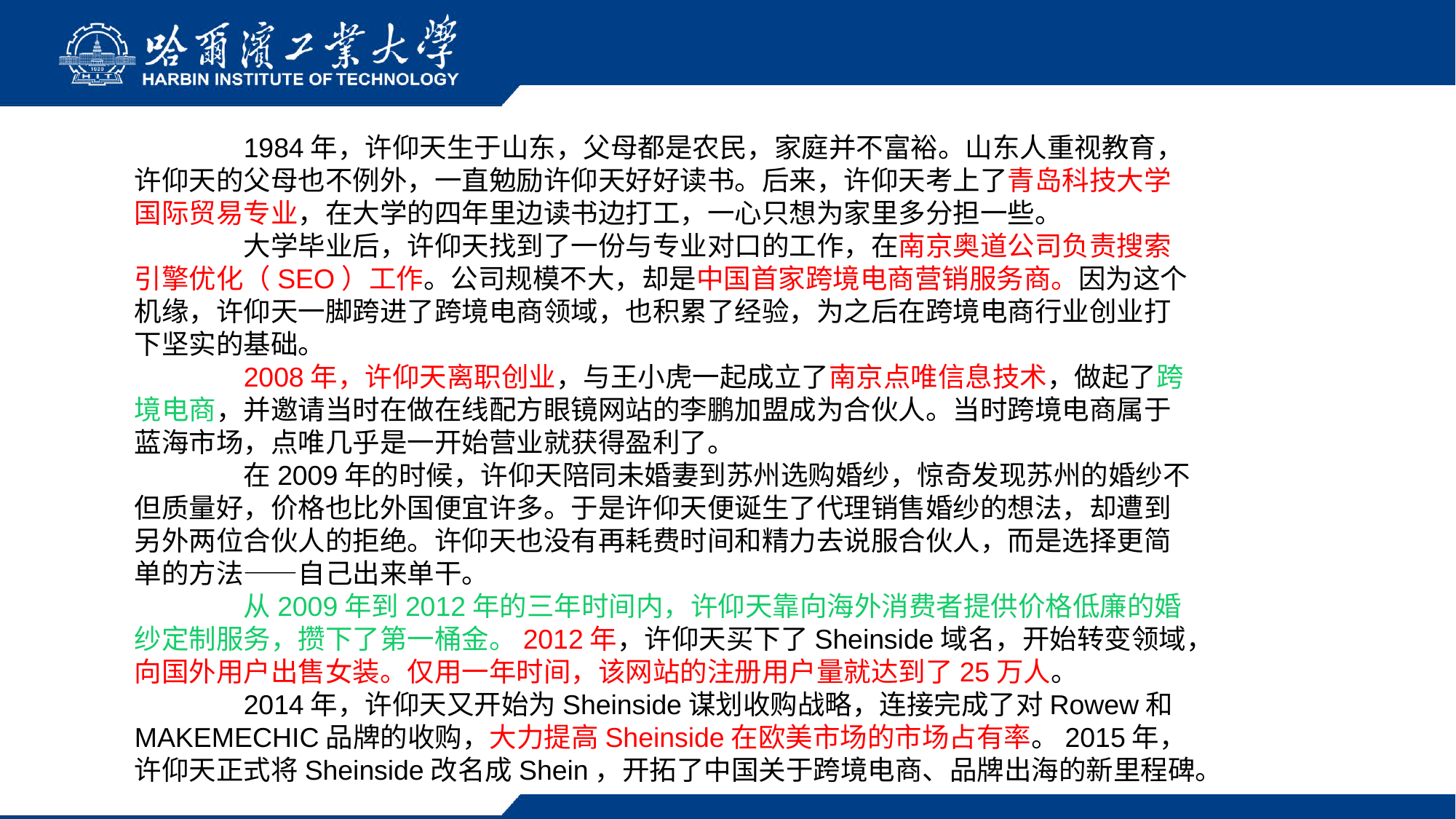

1984年，许仰天生于山东，父母都是农民，家庭并不富裕。山东人重视教育，许仰天的父母也不例外，一直勉励许仰天好好读书。后来，许仰天考上了青岛科技大学国际贸易专业，在大学的四年里边读书边打工，一心只想为家里多分担一些。
       	大学毕业后，许仰天找到了一份与专业对口的工作，在南京奥道公司负责搜索引擎优化（SEO）工作。公司规模不大，却是中国首家跨境电商营销服务商。因为这个机缘，许仰天一脚跨进了跨境电商领域，也积累了经验，为之后在跨境电商行业创业打下坚实的基础。
	2008年，许仰天离职创业，与王小虎一起成立了南京点唯信息技术，做起了跨境电商，并邀请当时在做在线配方眼镜网站的李鹏加盟成为合伙人。当时跨境电商属于蓝海市场，点唯几乎是一开始营业就获得盈利了。
	在2009年的时候，许仰天陪同未婚妻到苏州选购婚纱，惊奇发现苏州的婚纱不但质量好，价格也比外国便宜许多。于是许仰天便诞生了代理销售婚纱的想法，却遭到另外两位合伙人的拒绝。许仰天也没有再耗费时间和精力去说服合伙人，而是选择更简单的方法——自己出来单干。
    	从2009年到2012年的三年时间内，许仰天靠向海外消费者提供价格低廉的婚纱定制服务，攒下了第一桶金。2012年，许仰天买下了Sheinside域名，开始转变领域，向国外用户出售女装。仅用一年时间，该网站的注册用户量就达到了25万人。
	2014年，许仰天又开始为Sheinside谋划收购战略，连接完成了对Rowew和MAKEMECHIC品牌的收购，大力提高Sheinside在欧美市场的市场占有率。2015年，许仰天正式将Sheinside改名成Shein，开拓了中国关于跨境电商、品牌出海的新里程碑。